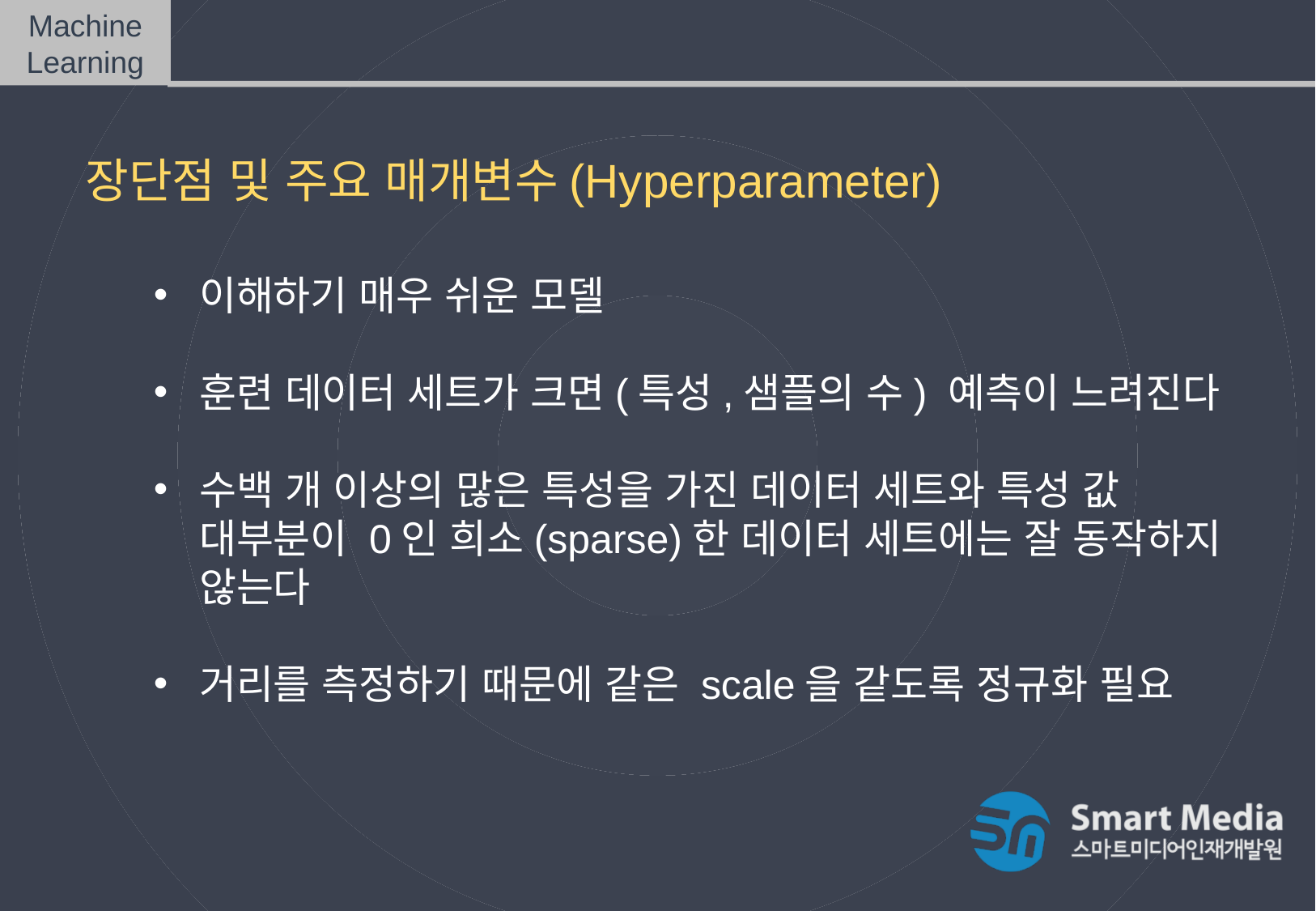

Machine Learning
K-Nearest Neighbors (KNN)

장단점 및 주요 매개변수(Hyperparameter)
이해하기 매우 쉬운 모델

훈련 데이터 세트가 크면(특성,샘플의 수) 예측이 느려진다

수백 개 이상의 많은 특성을 가진 데이터 세트와 특성 값 대부분이 0인 희소(sparse)한 데이터 세트에는 잘 동작하지 않는다

거리를 측정하기 때문에 같은 scale을 같도록 정규화 필요